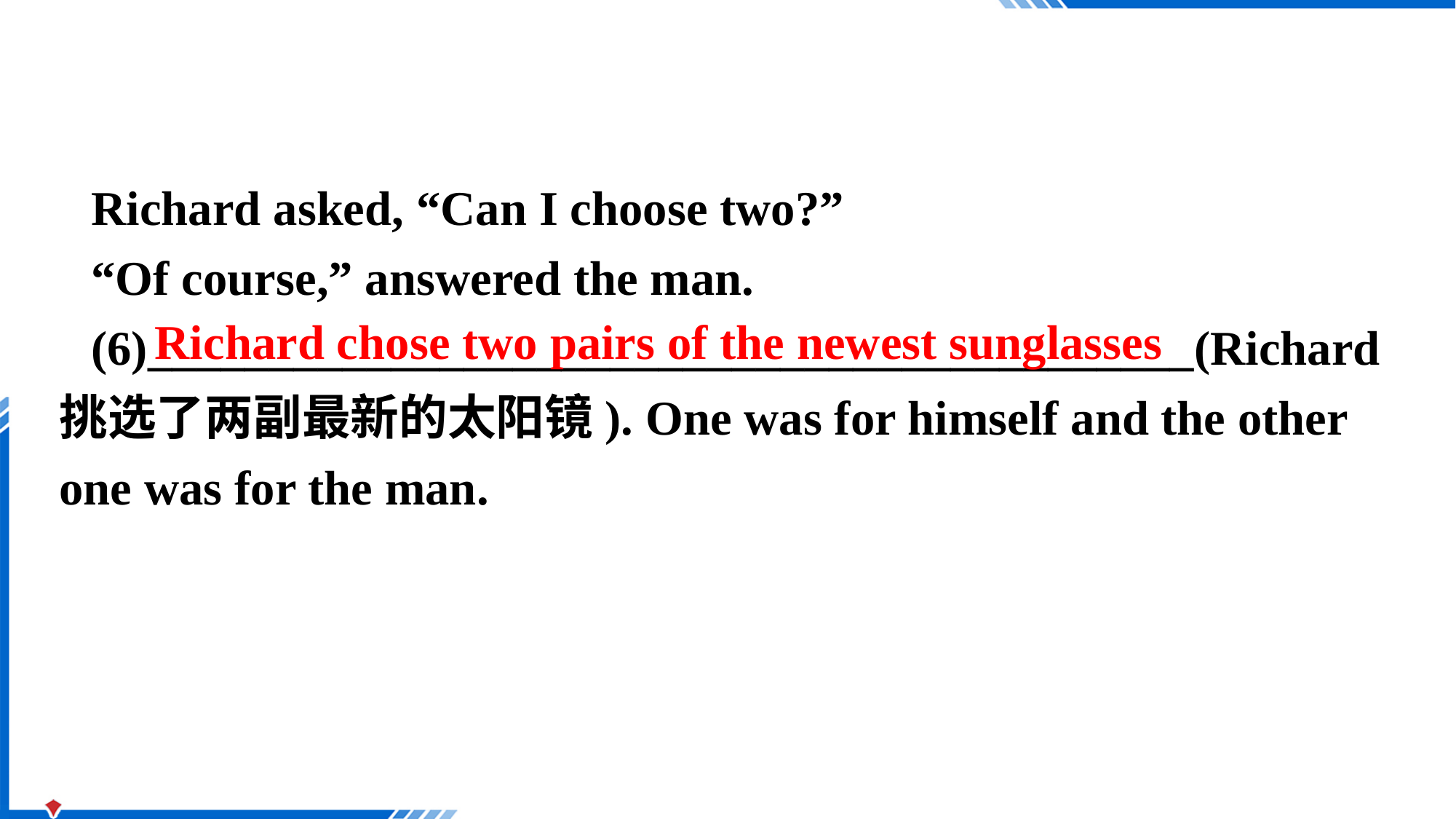

Richard asked, “Can I choose two?”
“Of course,” answered the man.
(6)___________________________________________(Richard挑选了两副最新的太阳镜). One was for himself and the other one was for the man.
Richard chose two pairs of the newest sunglasses